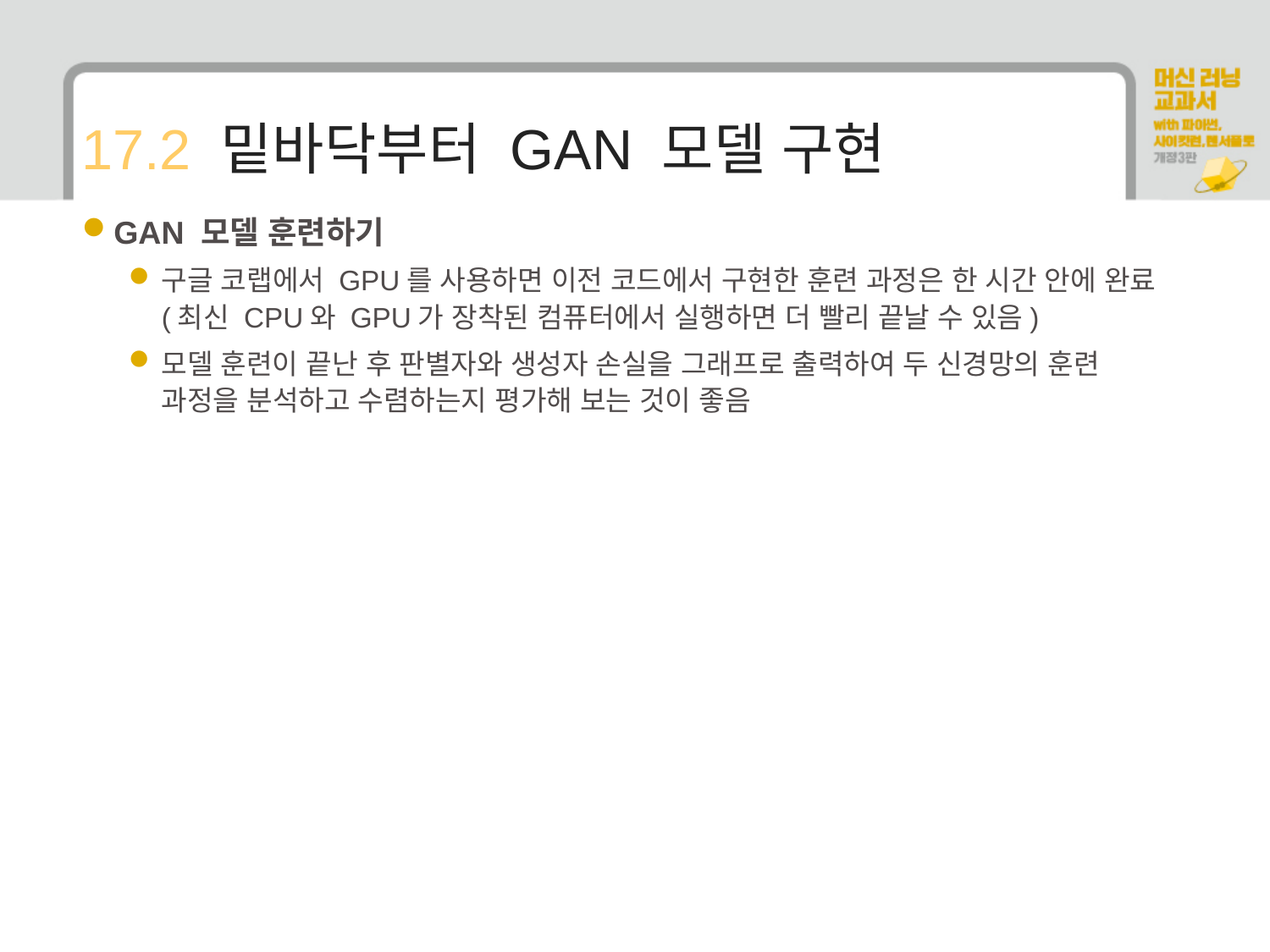

# 17.2 밑바닥부터 GAN 모델 구현
GAN 모델 훈련하기
구글 코랩에서 GPU를 사용하면 이전 코드에서 구현한 훈련 과정은 한 시간 안에 완료(최신 CPU와 GPU가 장착된 컴퓨터에서 실행하면 더 빨리 끝날 수 있음)
모델 훈련이 끝난 후 판별자와 생성자 손실을 그래프로 출력하여 두 신경망의 훈련 과정을 분석하고 수렴하는지 평가해 보는 것이 좋음